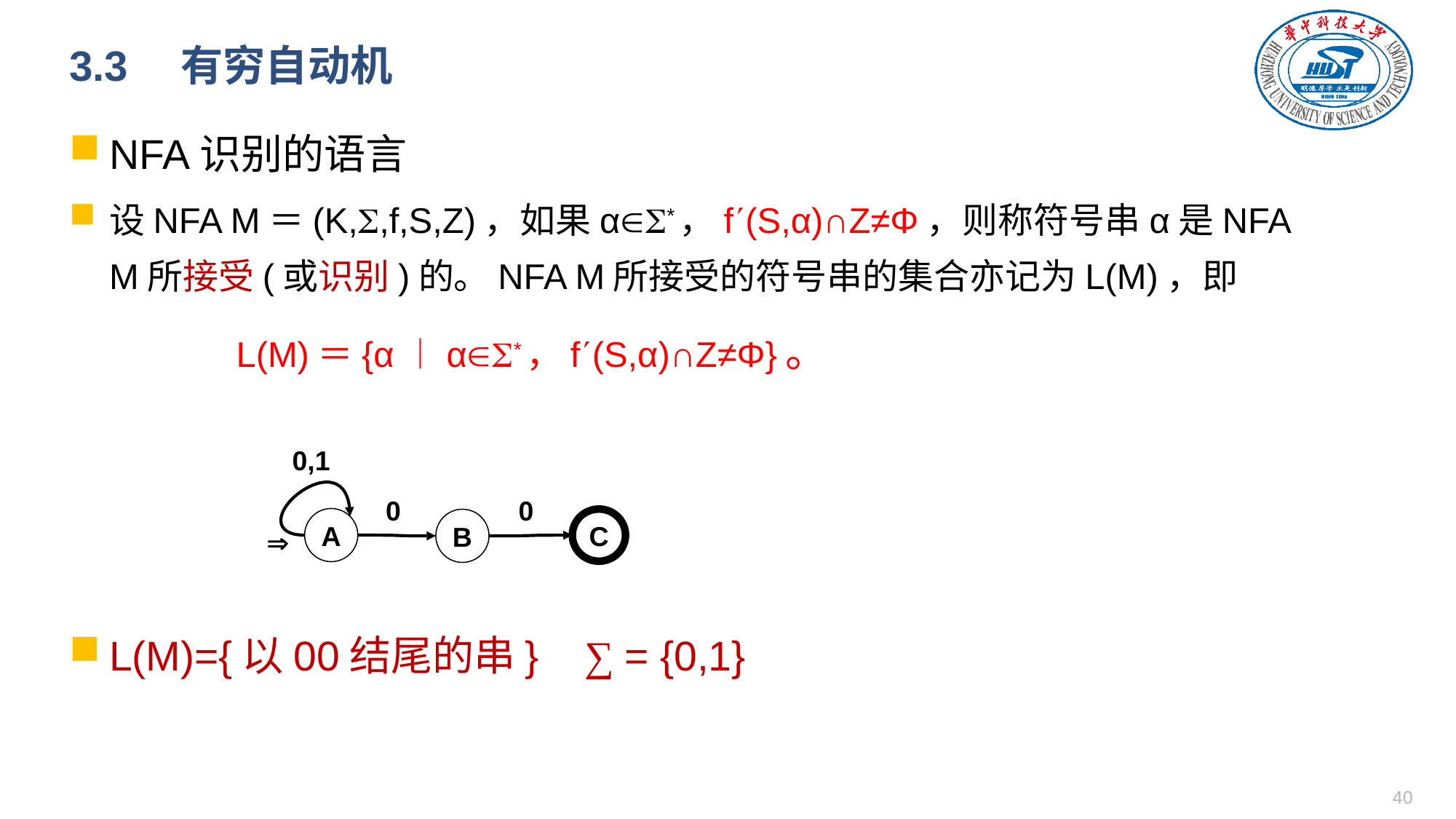

# 3.3　有穷自动机
NFA识别的语言
设NFA M＝(K,Σ,f,S,Z)，如果α∈Σ*，f′(S,α)∩Z≠Φ，则称符号串α是NFA M所接受(或识别)的。NFA M所接受的符号串的集合亦记为L(M)，即
                 L(M)＝{α︱α∈Σ*，f′(S,α)∩Z≠Φ}。

L(M)={以00结尾的串}    ∑ = {0,1}

0,1
0
0
A
C
B
⇒
40